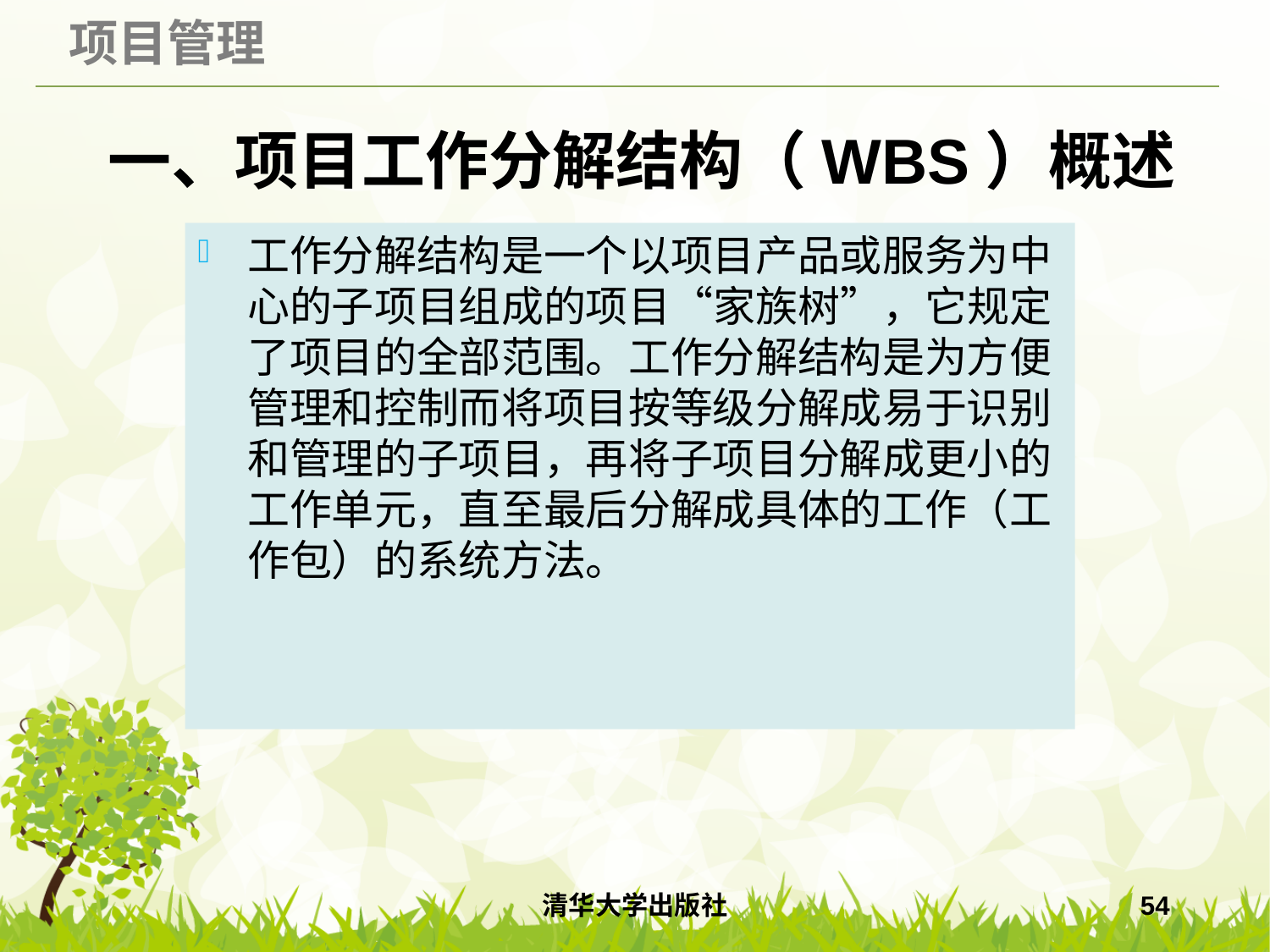

# 一、项目工作分解结构（WBS）概述
工作分解结构是一个以项目产品或服务为中心的子项目组成的项目“家族树”，它规定了项目的全部范围。工作分解结构是为方便管理和控制而将项目按等级分解成易于识别和管理的子项目，再将子项目分解成更小的工作单元，直至最后分解成具体的工作（工作包）的系统方法。
清华大学出版社
54